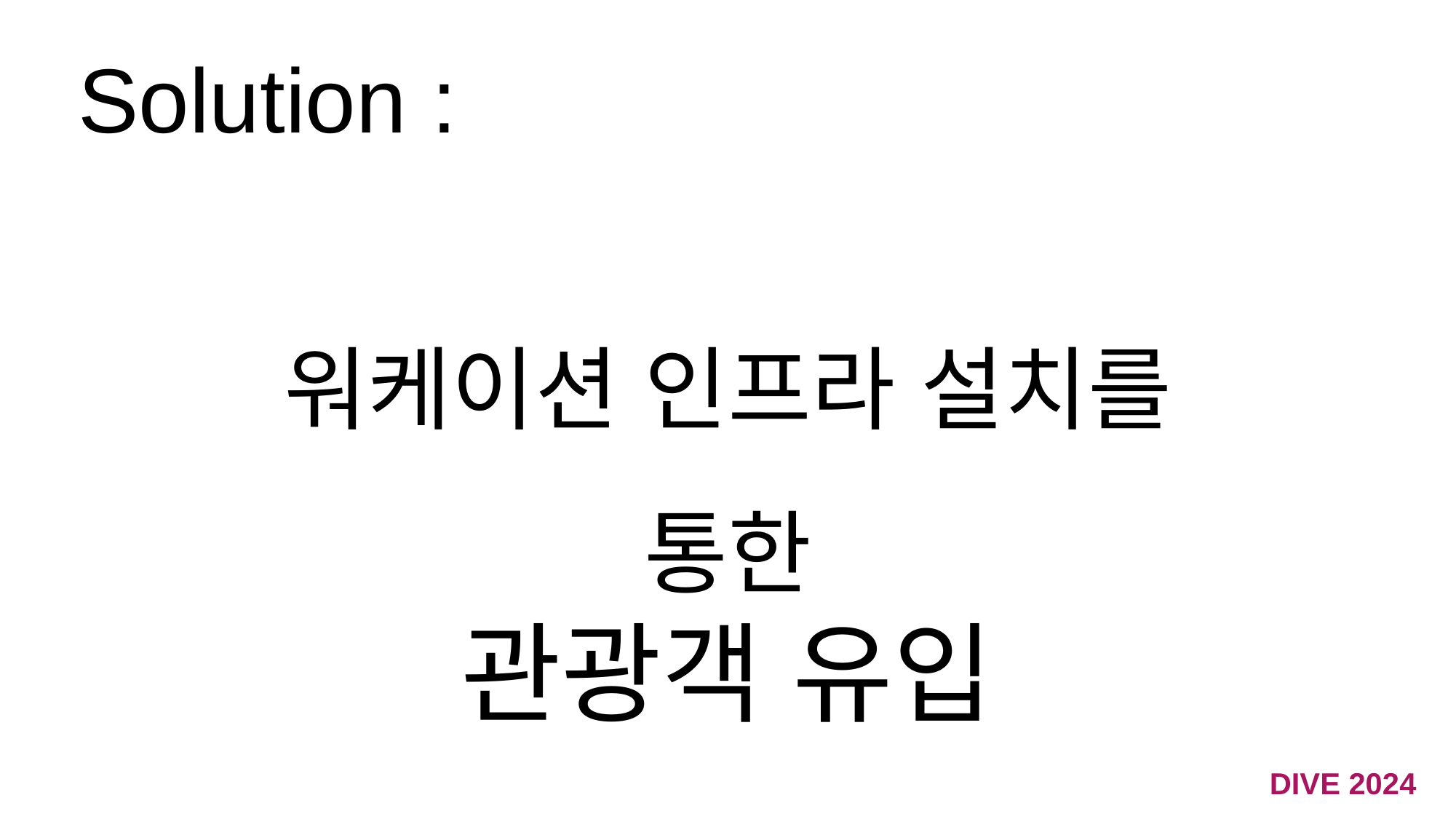

Solution :
워케이션 인프라 설치를 통한
관광객 유입